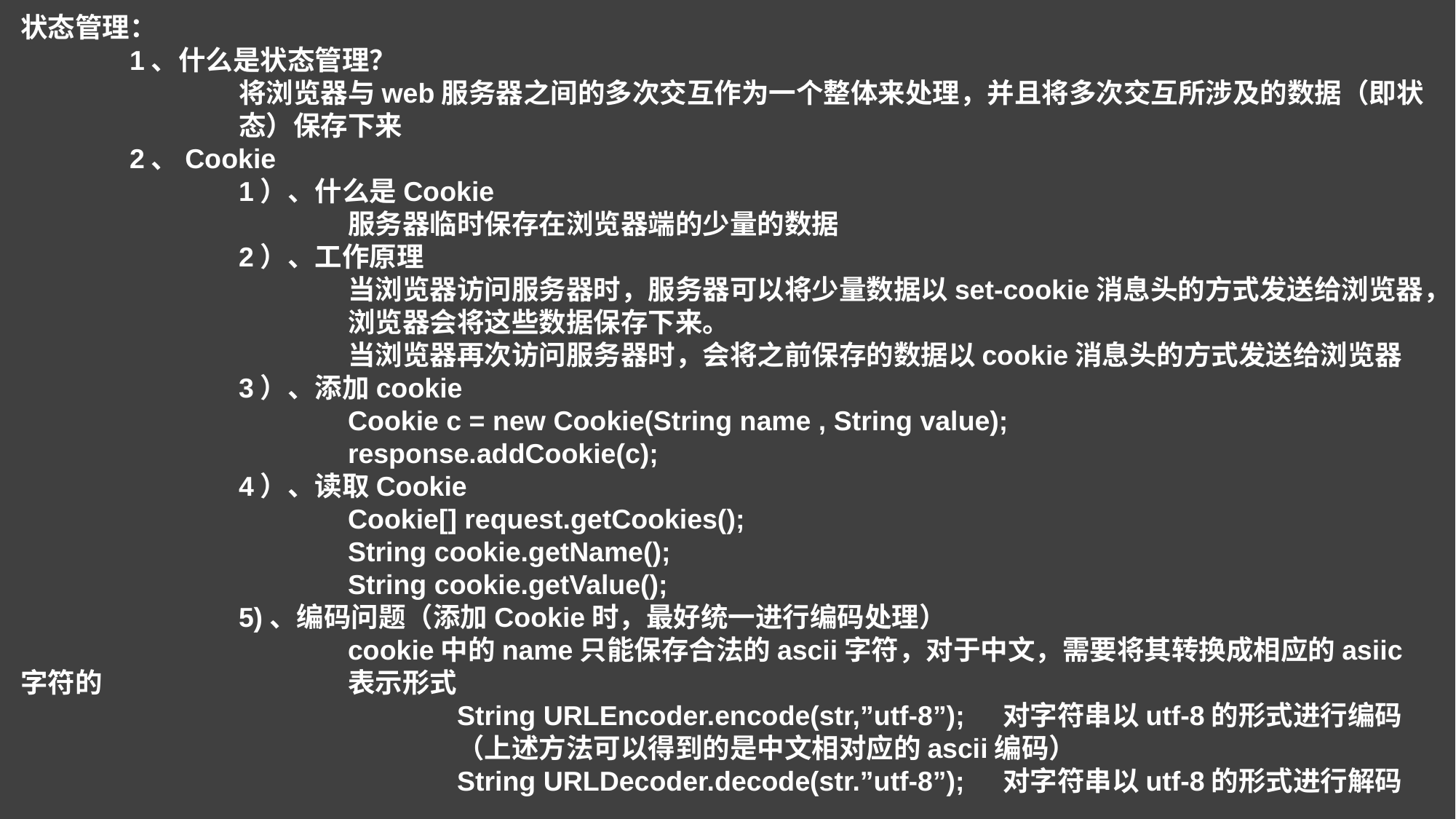

状态管理：
	1、什么是状态管理？
		将浏览器与web服务器之间的多次交互作为一个整体来处理，并且将多次交互所涉及的数据（即状		态）保存下来
	2、Cookie
		1）、什么是Cookie
			服务器临时保存在浏览器端的少量的数据
		2）、工作原理
			当浏览器访问服务器时，服务器可以将少量数据以set-cookie消息头的方式发送给浏览器，			浏览器会将这些数据保存下来。
			当浏览器再次访问服务器时，会将之前保存的数据以cookie消息头的方式发送给浏览器
		3）、添加cookie
			Cookie c = new Cookie(String name , String value);
			response.addCookie(c);
		4）、读取Cookie
			Cookie[] request.getCookies();
			String cookie.getName();
			String cookie.getValue();
		5)、编码问题（添加Cookie时，最好统一进行编码处理）
			cookie中的name只能保存合法的ascii字符，对于中文，需要将其转换成相应的asiic字符的			表示形式
				String URLEncoder.encode(str,”utf-8”);	对字符串以utf-8的形式进行编码
				（上述方法可以得到的是中文相对应的ascii编码）
				String URLDecoder.decode(str.”utf-8”);	对字符串以utf-8的形式进行解码